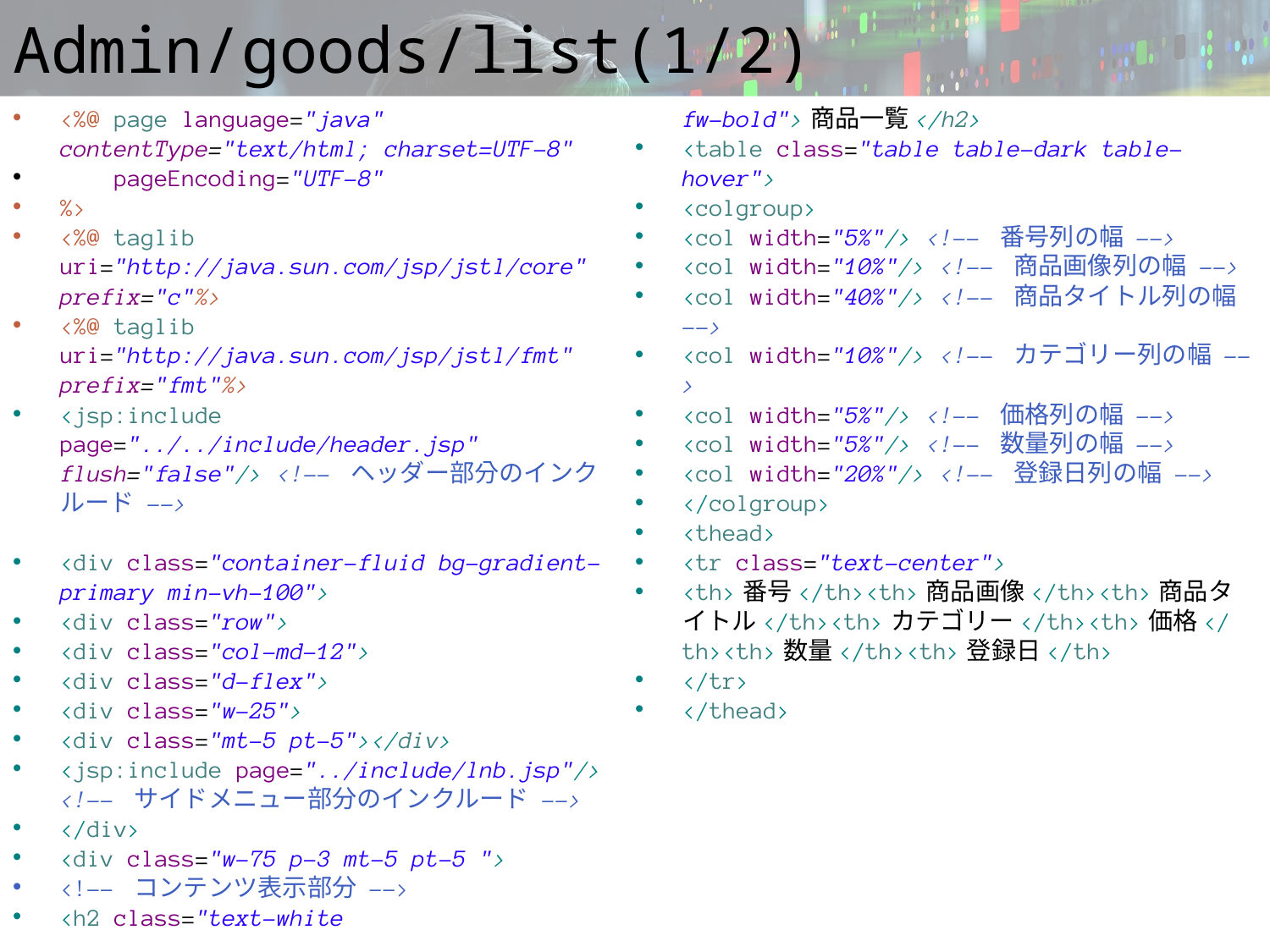

# Admin/goods/list(1/2)
<%@ page language="java" contentType="text/html; charset=UTF-8"
    pageEncoding="UTF-8"
%>
<%@ taglib uri="http://java.sun.com/jsp/jstl/core" prefix="c"%>
<%@ taglib uri="http://java.sun.com/jsp/jstl/fmt" prefix="fmt"%>
<jsp:include page="../../include/header.jsp" flush="false"/> <!-- ヘッダー部分のインクルード -->

<div class="container-fluid bg-gradient-primary min-vh-100">
<div class="row">
<div class="col-md-12">
<div class="d-flex">
<div class="w-25">
<div class="mt-5 pt-5"></div>
<jsp:include page="../include/lnb.jsp"/> <!-- サイドメニュー部分のインクルード -->
</div>
<div class="w-75 p-3 mt-5 pt-5 ">
<!-- コンテンツ表示部分 -->
<h2 class="text-white fw-bold">商品一覧</h2>
<table class="table table-dark table-hover">
<colgroup>
<col width="5%"/> <!-- 番号列の幅 -->
<col width="10%"/> <!-- 商品画像列の幅 -->
<col width="40%"/> <!-- 商品タイトル列の幅 -->
<col width="10%"/> <!-- カテゴリー列の幅 -->
<col width="5%"/> <!-- 価格列の幅 -->
<col width="5%"/> <!-- 数量列の幅 -->
<col width="20%"/> <!-- 登録日列の幅 -->
</colgroup>
<thead>
<tr class="text-center">
<th>番号</th><th>商品画像</th><th>商品タイトル</th><th>カテゴリー</th><th>価格</th><th>数量</th><th>登録日</th>
</tr>
</thead>